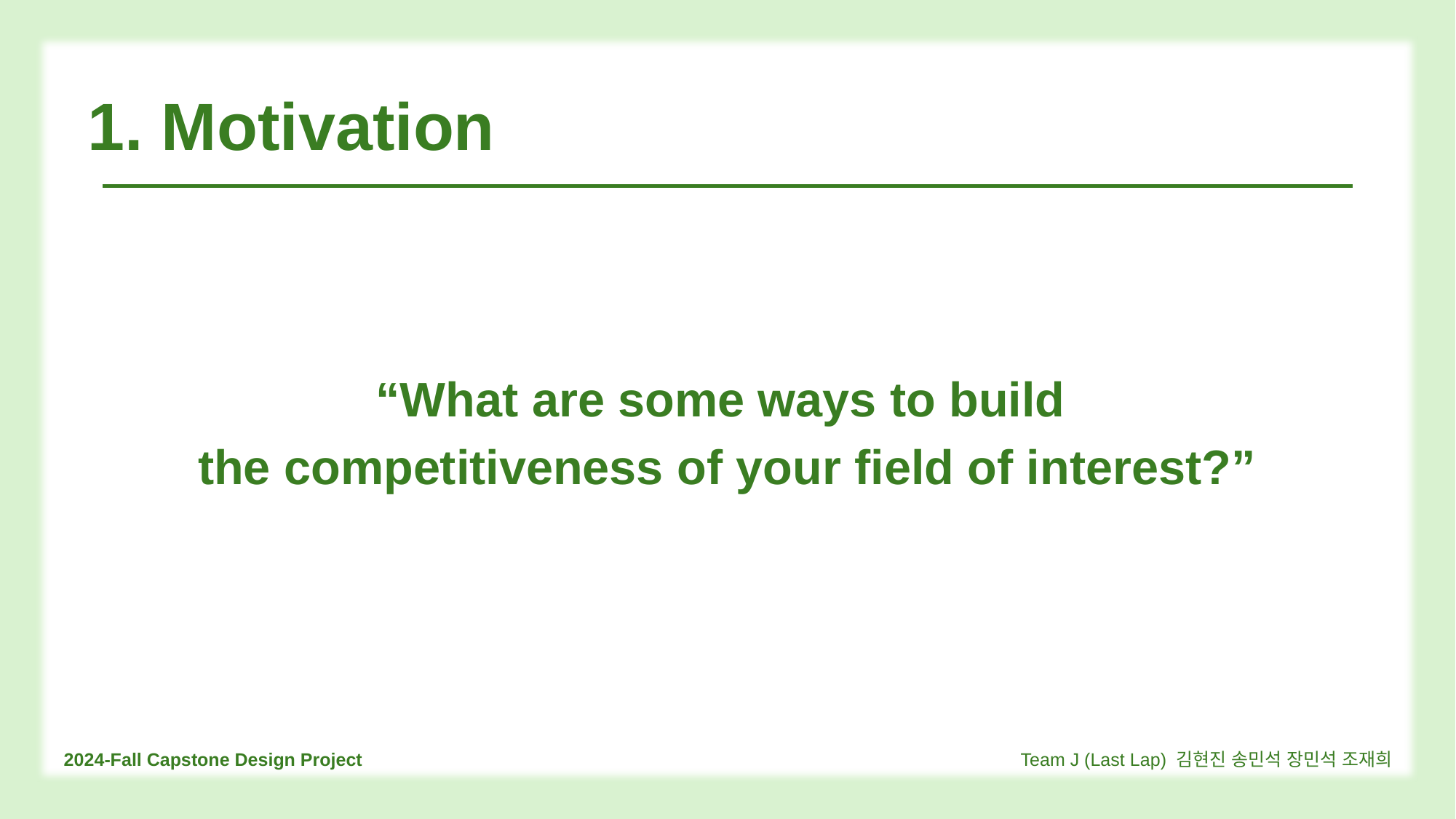

1. Motivation

“What are some ways to build
the competitiveness of your field of interest?”
2024-Fall Capstone Design Project
Team J (Last Lap) 김현진 송민석 장민석 조재희